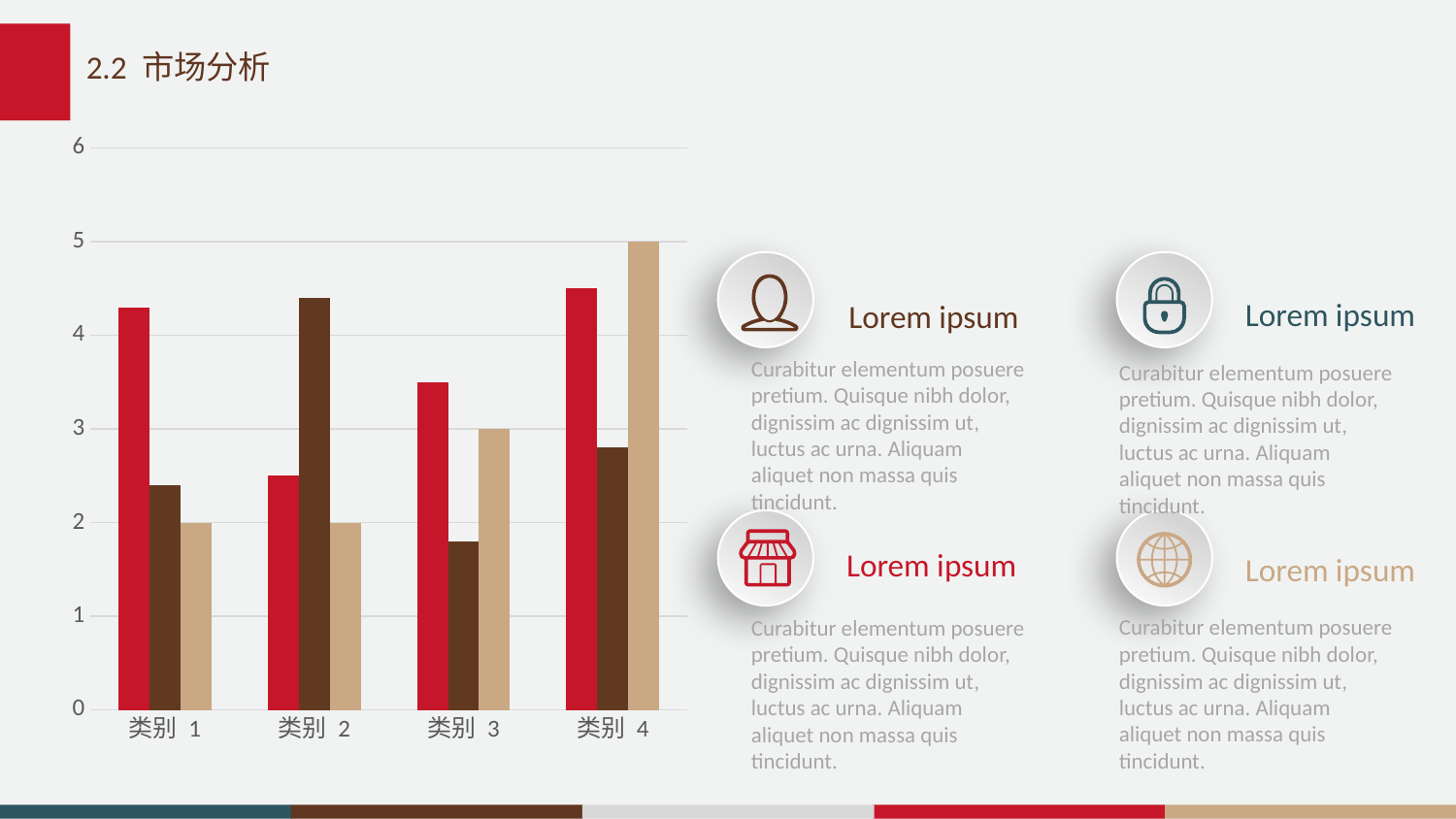

# 2.2 市场分析

### Chart

| Category | 系列 1 | 系列 2 | 系列 3 |
|---|---|---|---|
| 类别 1 | 4.3 | 2.4 | 2.0 |
| 类别 2 | 2.5 | 4.4 | 2.0 |
| 类别 3 | 3.5 | 1.8 | 3.0 |
| 类别 4 | 4.5 | 2.8 | 5.0 |

Lorem ipsum
Lorem ipsum
Curabitur elementum posuere pretium. Quisque nibh dolor, dignissim ac dignissim ut, luctus ac urna. Aliquam aliquet non massa quis tincidunt.
Curabitur elementum posuere pretium. Quisque nibh dolor, dignissim ac dignissim ut, luctus ac urna. Aliquam aliquet non massa quis tincidunt.

Lorem ipsum
Lorem ipsum
Curabitur elementum posuere pretium. Quisque nibh dolor, dignissim ac dignissim ut, luctus ac urna. Aliquam aliquet non massa quis tincidunt.
Curabitur elementum posuere pretium. Quisque nibh dolor, dignissim ac dignissim ut, luctus ac urna. Aliquam aliquet non massa quis tincidunt.